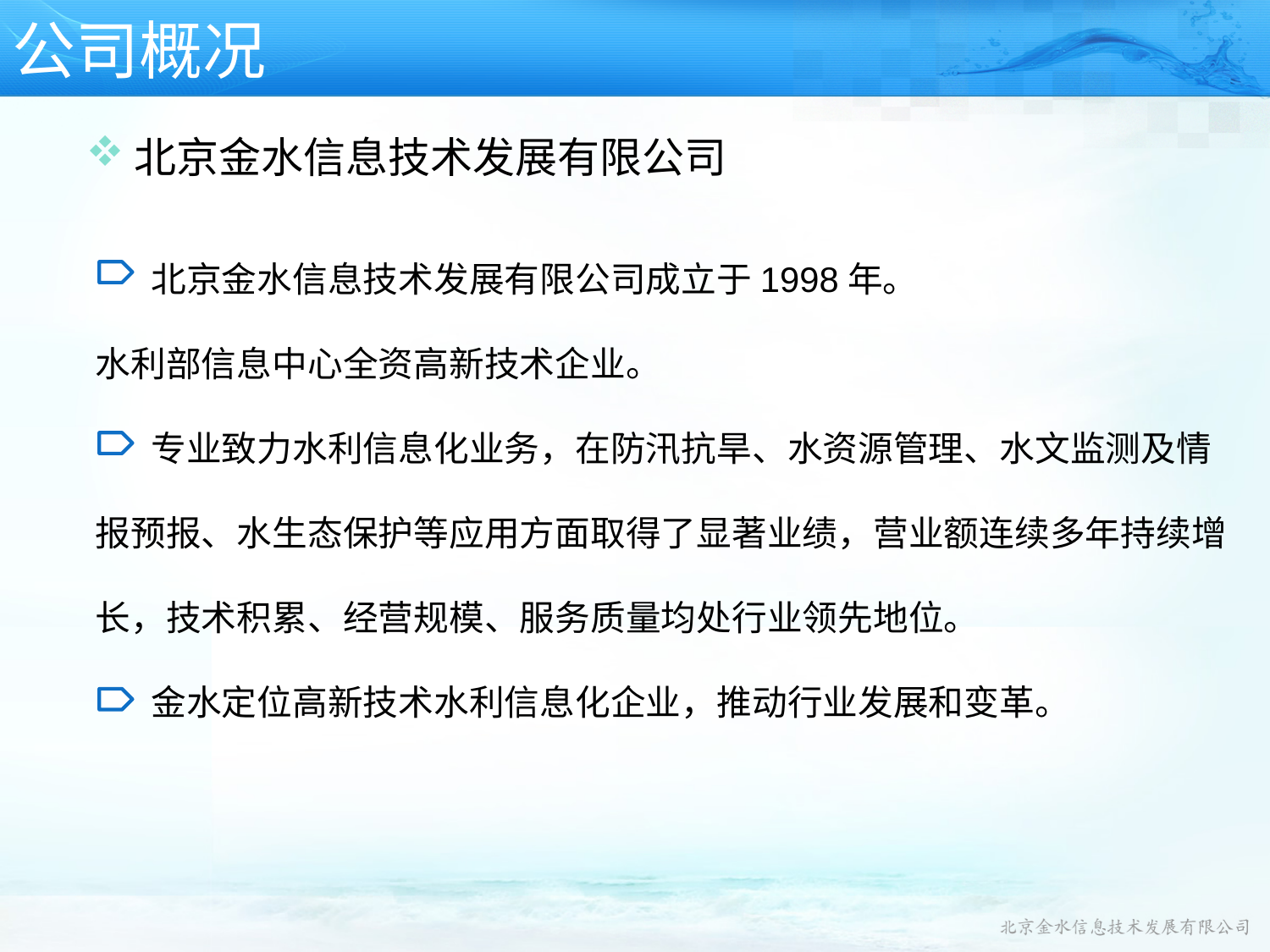

公司概况
北京金水信息技术发展有限公司
      北京金水信息技术发展有限公司成立于1998年。
水利部信息中心全资高新技术企业。
      专业致力水利信息化业务，在防汛抗旱、水资源管理、水文监测及情报预报、水生态保护等应用方面取得了显著业绩，营业额连续多年持续增长，技术积累、经营规模、服务质量均处行业领先地位。
      金水定位高新技术水利信息化企业，推动行业发展和变革。